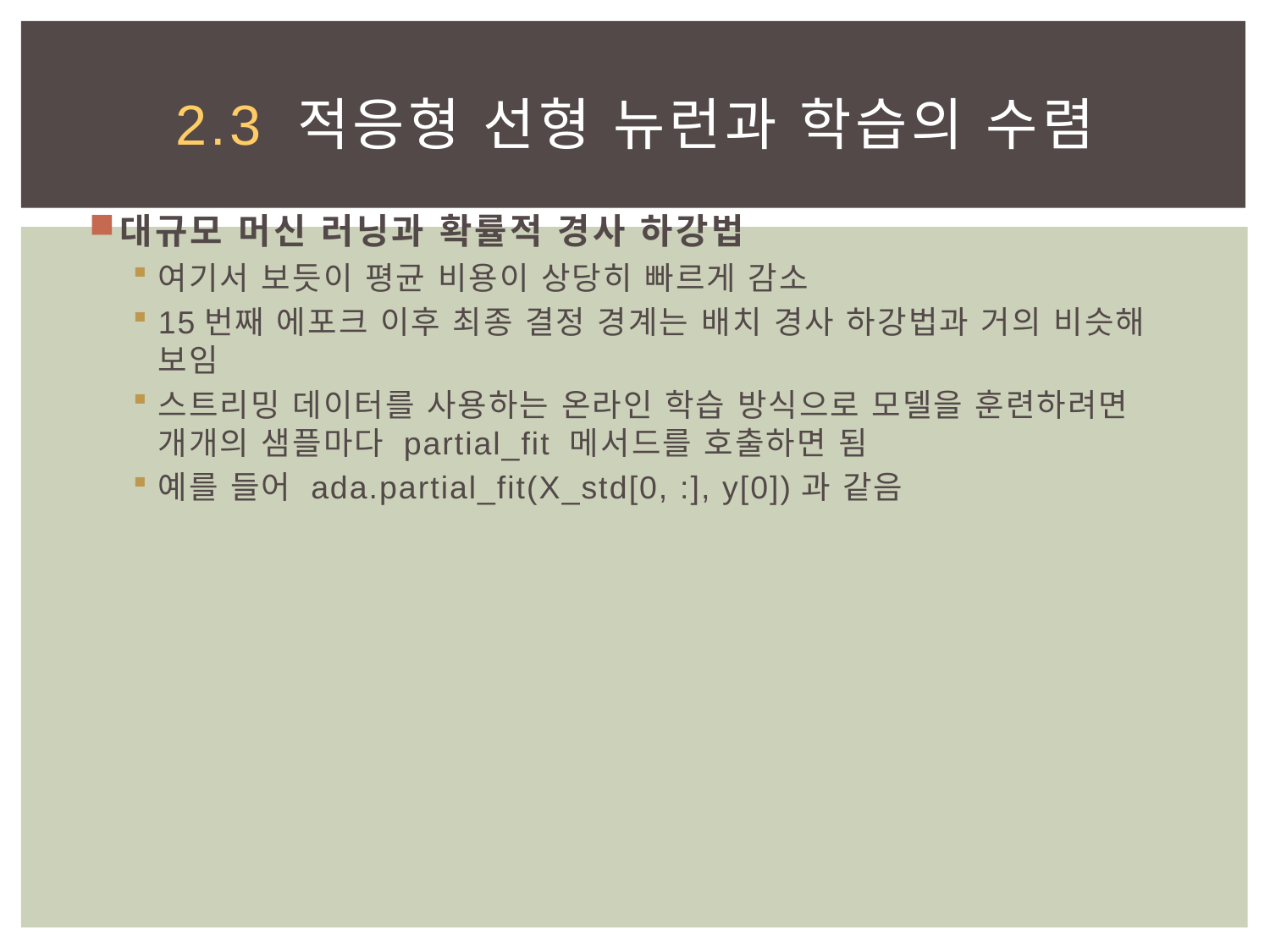

# 2.3 적응형 선형 뉴런과 학습의 수렴
대규모 머신 러닝과 확률적 경사 하강법
여기서 보듯이 평균 비용이 상당히 빠르게 감소
15번째 에포크 이후 최종 결정 경계는 배치 경사 하강법과 거의 비슷해 보임
스트리밍 데이터를 사용하는 온라인 학습 방식으로 모델을 훈련하려면 개개의 샘플마다 partial_fit 메서드를 호출하면 됨
예를 들어 ada.partial_fit(X_std[0, :], y[0])과 같음